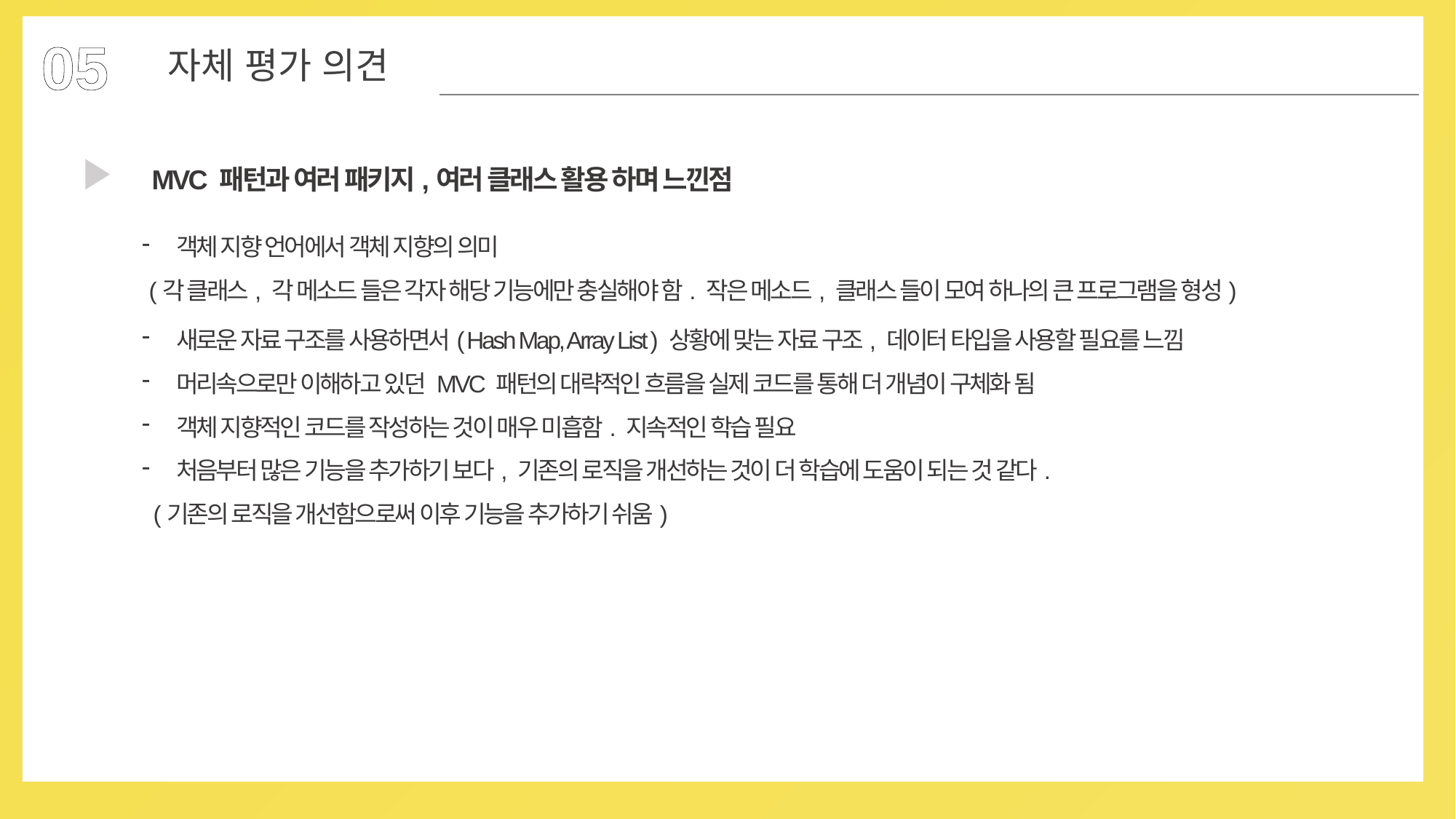

05
자체 평가 의견
▶
MVC 패턴과 여러 패키지,여러 클래스 활용 하며 느낀점
객체 지향 언어에서 객체 지향의 의미
 (각 클래스, 각 메소드 들은 각자 해당 기능에만 충실해야 함. 작은 메소드, 클래스 들이 모여 하나의 큰 프로그램을 형성)
새로운 자료 구조를 사용하면서( Hash Map, Array List ) 상황에 맞는 자료 구조, 데이터 타입을 사용할 필요를 느낌
머리속으로만 이해하고 있던 MVC 패턴의 대략적인 흐름을 실제 코드를 통해 더 개념이 구체화 됨
객체 지향적인 코드를 작성하는 것이 매우 미흡함. 지속적인 학습 필요
처음부터 많은 기능을 추가하기 보다, 기존의 로직을 개선하는 것이 더 학습에 도움이 되는 것 같다.
  (기존의 로직을 개선함으로써 이후 기능을 추가하기 쉬움)